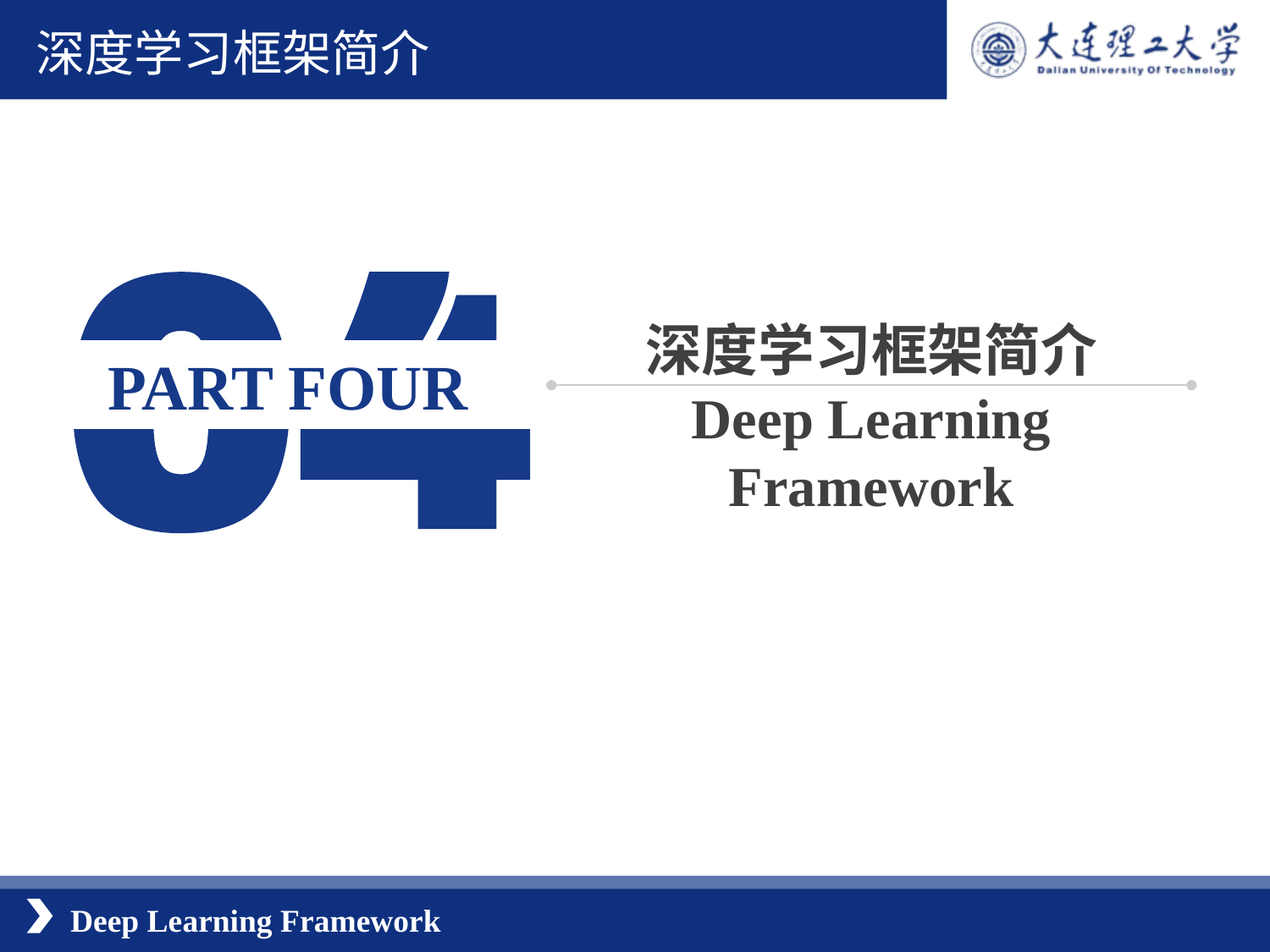

深度学习框架简介
04
深度学习框架简介
Deep Learning Framework
      PART FOUR
Deep Learning Framework